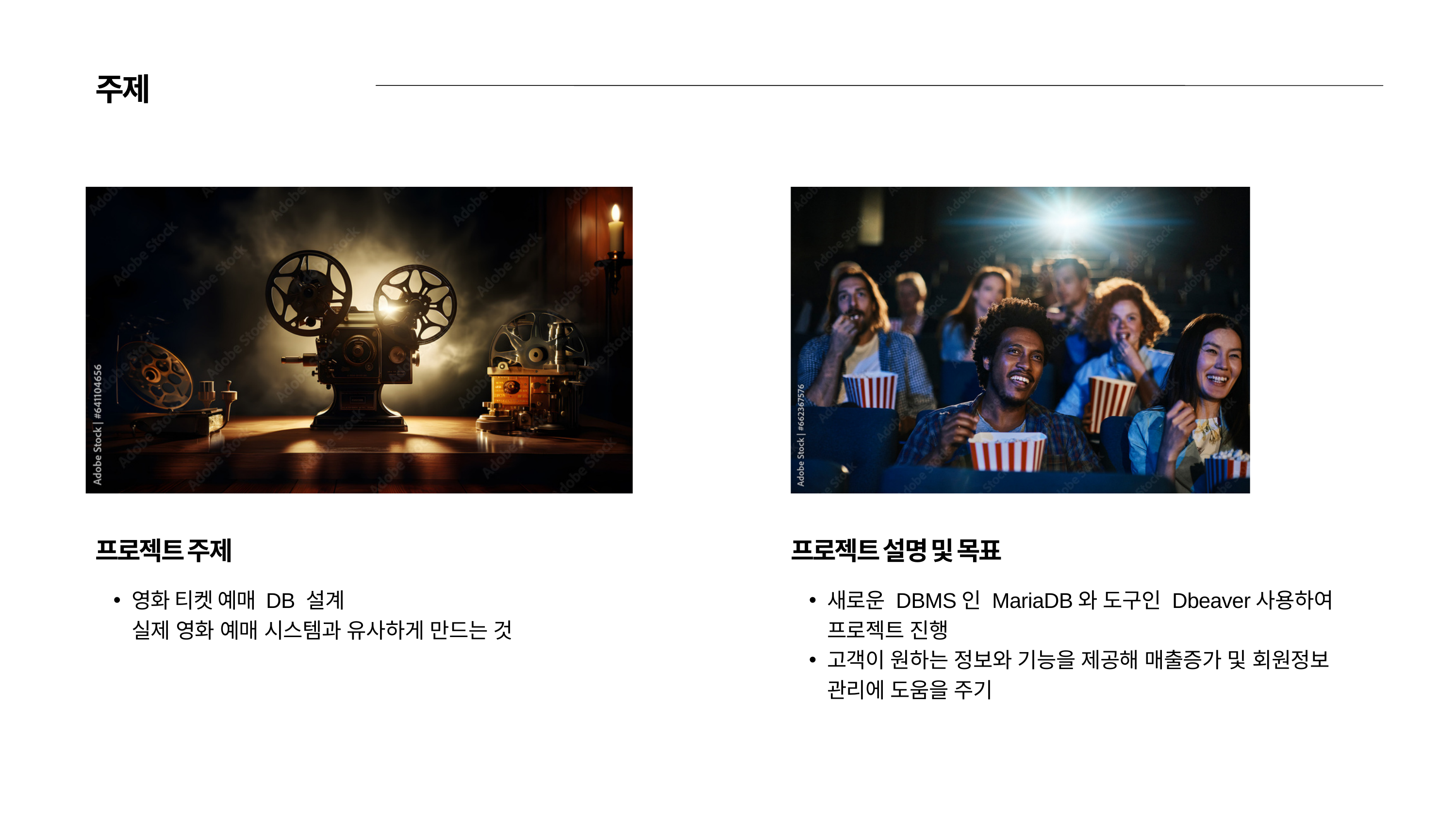

주제

프로젝트 주제
프로젝트 설명 및 목표
영화 티켓 예매 DB 설계
실제 영화 예매 시스템과 유사하게 만드는 것
새로운 DBMS인 MariaDB와 도구인 Dbeaver사용하여 프로젝트 진행
고객이 원하는 정보와 기능을 제공해 매출증가 및 회원정보 관리에 도움을 주기